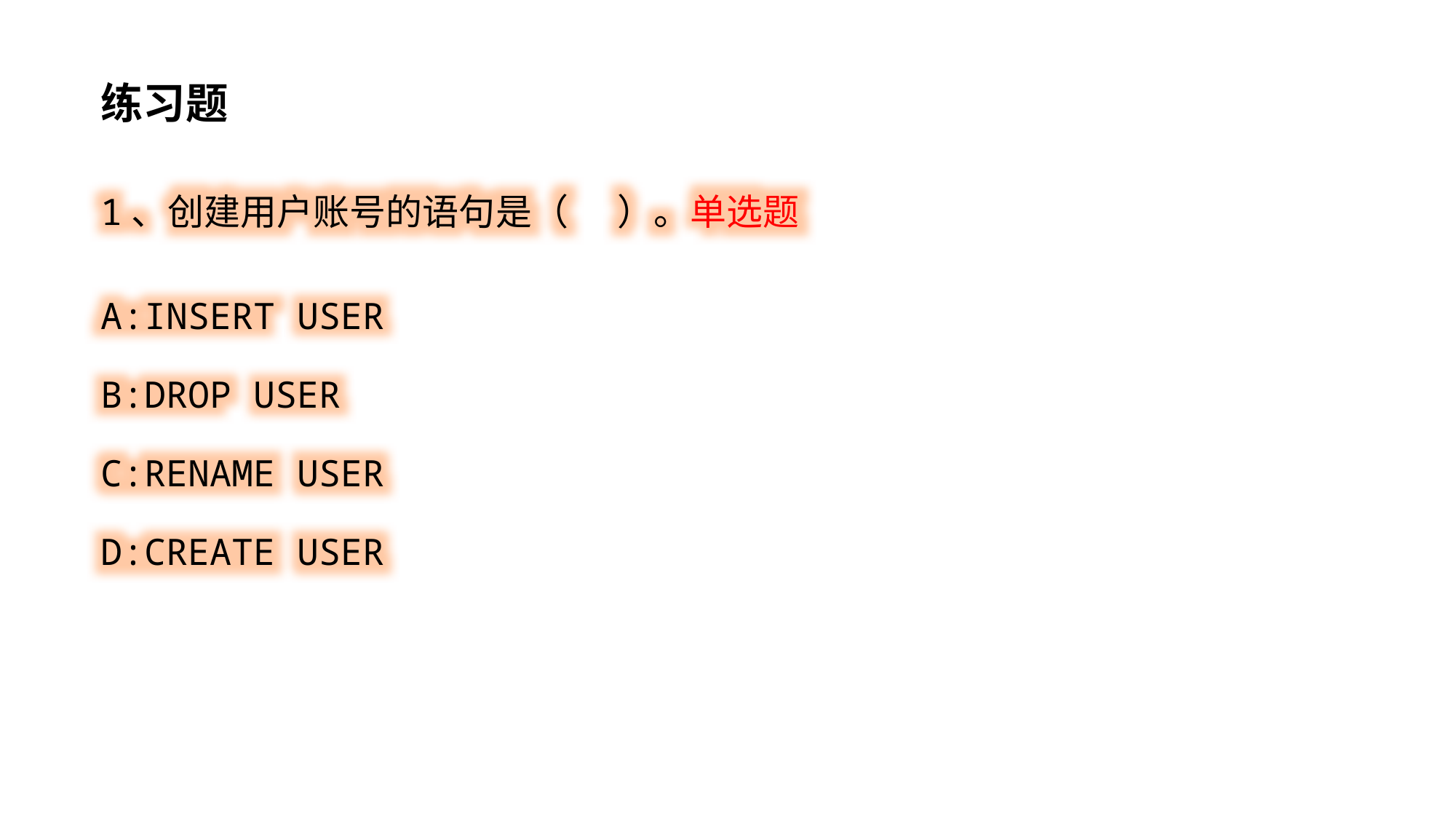

练习题
1、创建用户账号的语句是（      ）。单选题

A:INSERT USER

B:DROP USER

C:RENAME USER

D:CREATE USER